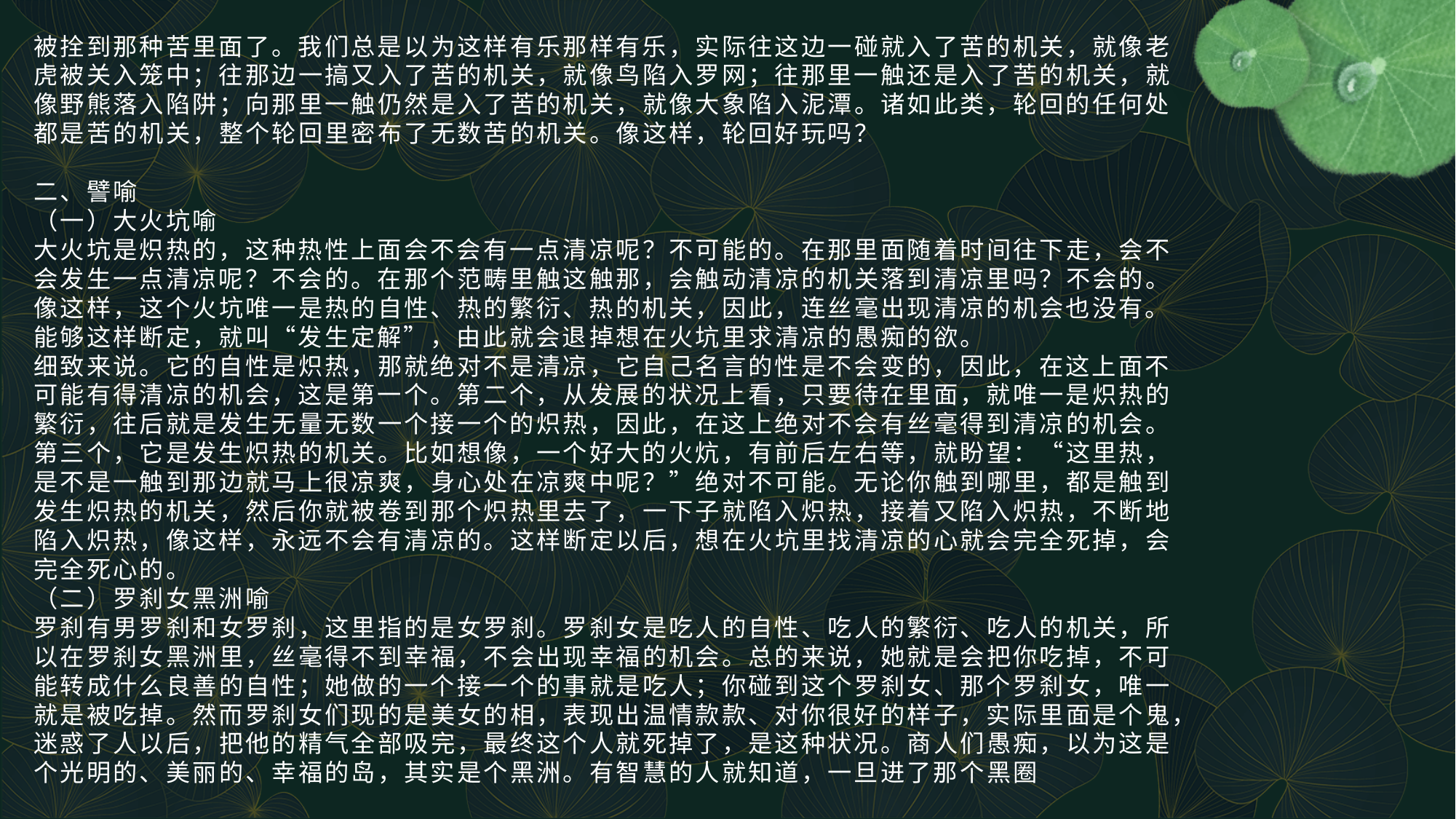

# 被拴到那种苦里面了。我们总是以为这样有乐那样有乐，实际往这边一碰就入了苦的机关，就像老虎被关入笼中；往那边一搞又入了苦的机关，就像鸟陷入罗网；往那里一触还是入了苦的机关，就像野熊落入陷阱；向那里一触仍然是入了苦的机关，就像大象陷入泥潭。诸如此类，轮回的任何处都是苦的机关，整个轮回里密布了无数苦的机关。像这样，轮回好玩吗？ 二、譬喻 （一）大火坑喻 大火坑是炽热的，这种热性上面会不会有一点清凉呢？不可能的。在那里面随着时间往下走，会不会发生一点清凉呢？不会的。在那个范畴里触这触那，会触动清凉的机关落到清凉里吗？不会的。像这样，这个火坑唯一是热的自性、热的繁衍、热的机关，因此，连丝毫出现清凉的机会也没有。能够这样断定，就叫“发生定解”，由此就会退掉想在火坑里求清凉的愚痴的欲。 细致来说。它的自性是炽热，那就绝对不是清凉，它自己名言的性是不会变的，因此，在这上面不可能有得清凉的机会，这是第一个。第二个，从发展的状况上看，只要待在里面，就唯一是炽热的繁衍，往后就是发生无量无数一个接一个的炽热，因此，在这上绝对不会有丝毫得到清凉的机会。第三个，它是发生炽热的机关。比如想像，一个好大的火炕，有前后左右等，就盼望：“这里热，是不是一触到那边就马上很凉爽，身心处在凉爽中呢？”绝对不可能。无论你触到哪里，都是触到发生炽热的机关，然后你就被卷到那个炽热里去了，一下子就陷入炽热，接着又陷入炽热，不断地陷入炽热，像这样，永远不会有清凉的。这样断定以后，想在火坑里找清凉的心就会完全死掉，会完全死心的。 （二）罗刹女黑洲喻 罗刹有男罗刹和女罗刹，这里指的是女罗刹。罗刹女是吃人的自性、吃人的繁衍、吃人的机关，所以在罗刹女黑洲里，丝毫得不到幸福，不会出现幸福的机会。总的来说，她就是会把你吃掉，不可能转成什么良善的自性；她做的一个接一个的事就是吃人；你碰到这个罗刹女、那个罗刹女，唯一就是被吃掉。然而罗刹女们现的是美女的相，表现出温情款款、对你很好的样子，实际里面是个鬼，迷惑了人以后，把他的精气全部吸完，最终这个人就死掉了，是这种状况。商人们愚痴，以为这是个光明的、美丽的、幸福的岛，其实是个黑洲。有智慧的人就知道，一旦进了那个黑圈